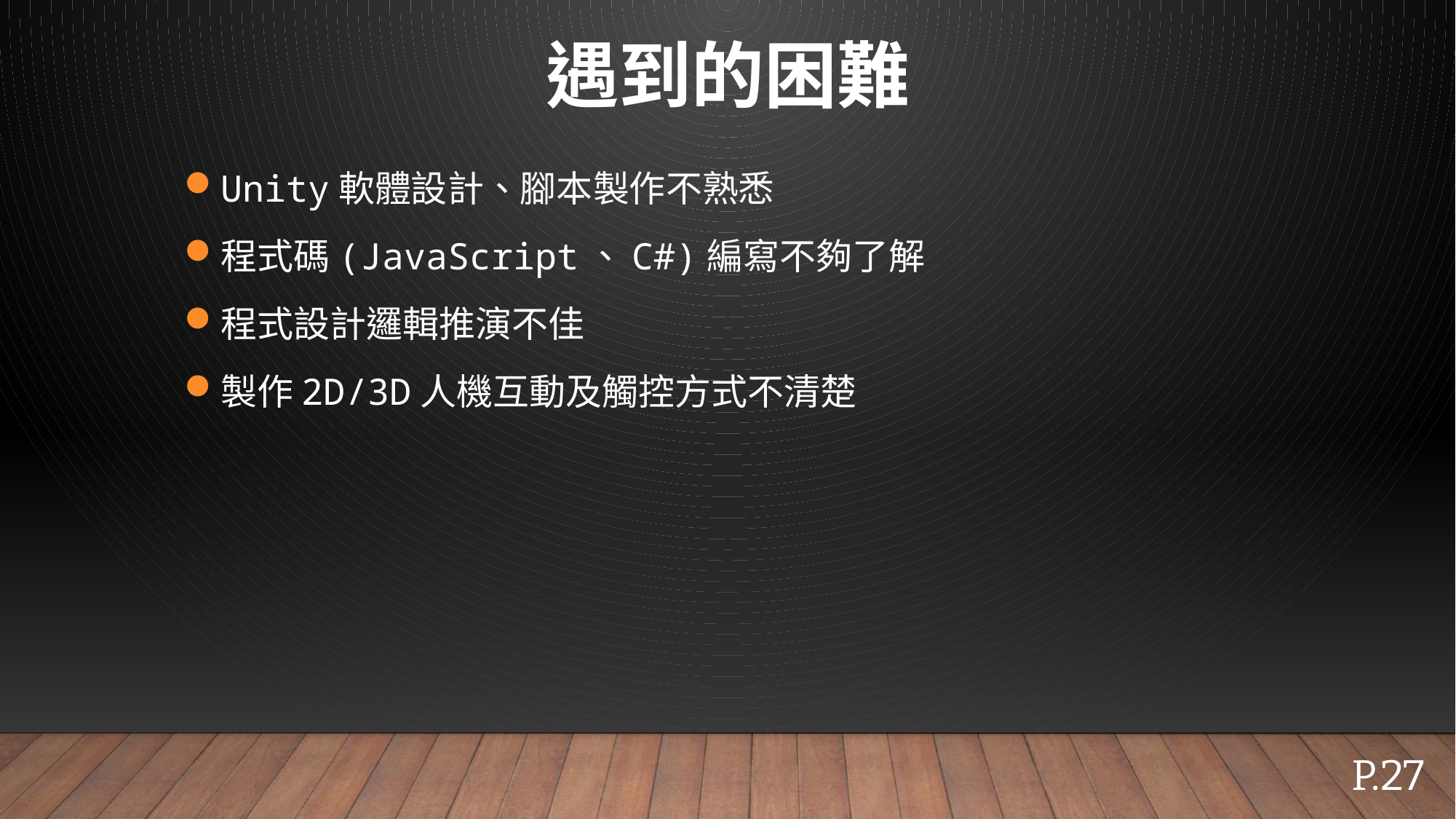

# 遇到的困難
Unity軟體設計、腳本製作不熟悉
程式碼(JavaScript、C#)編寫不夠了解
程式設計邏輯推演不佳
製作2D/3D人機互動及觸控方式不清楚

P.27